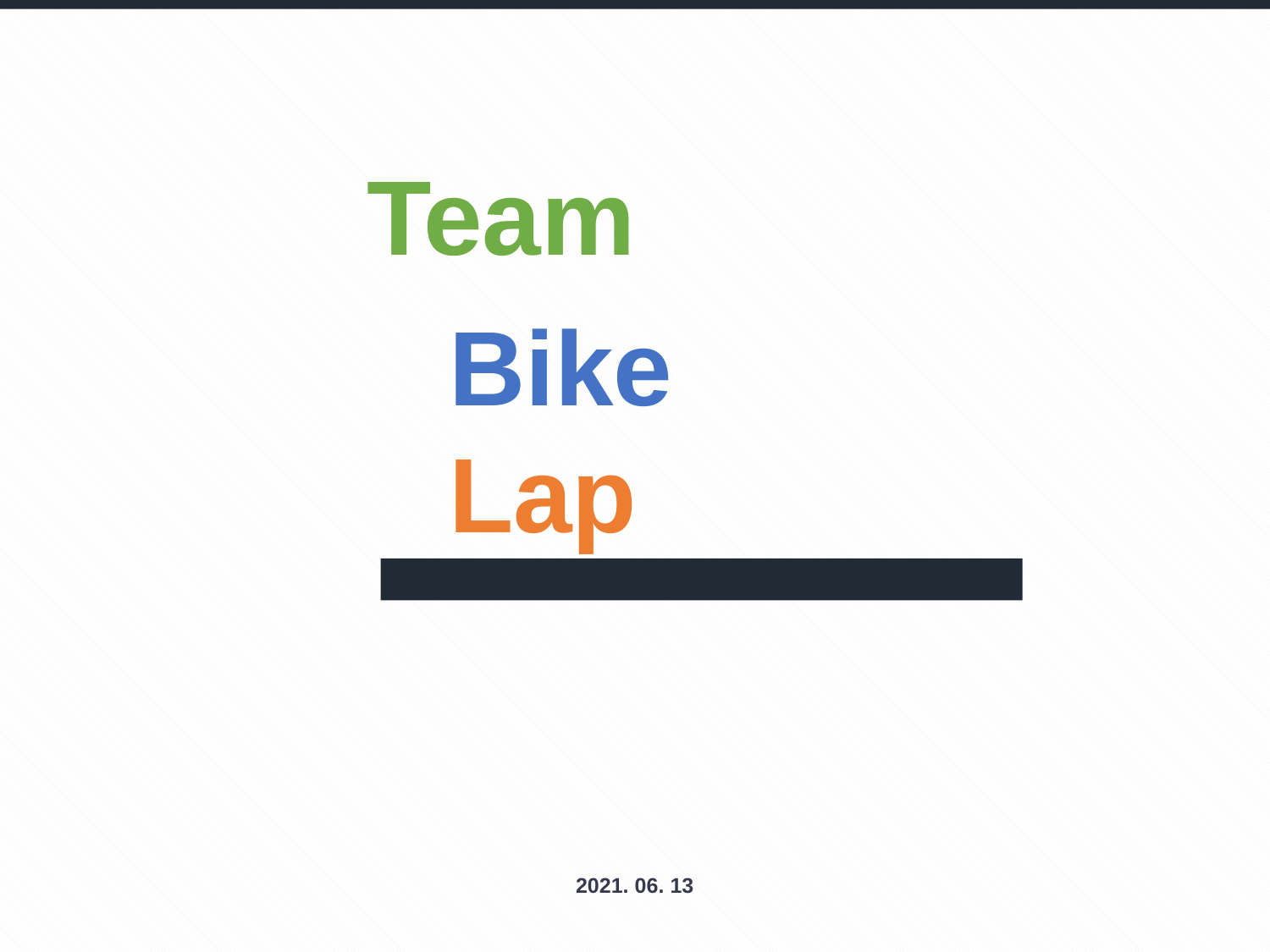

Team
BikeLap

팀구성 | 장현광 / 정지영/ 반종현/ 이동엽
2021. 06. 13